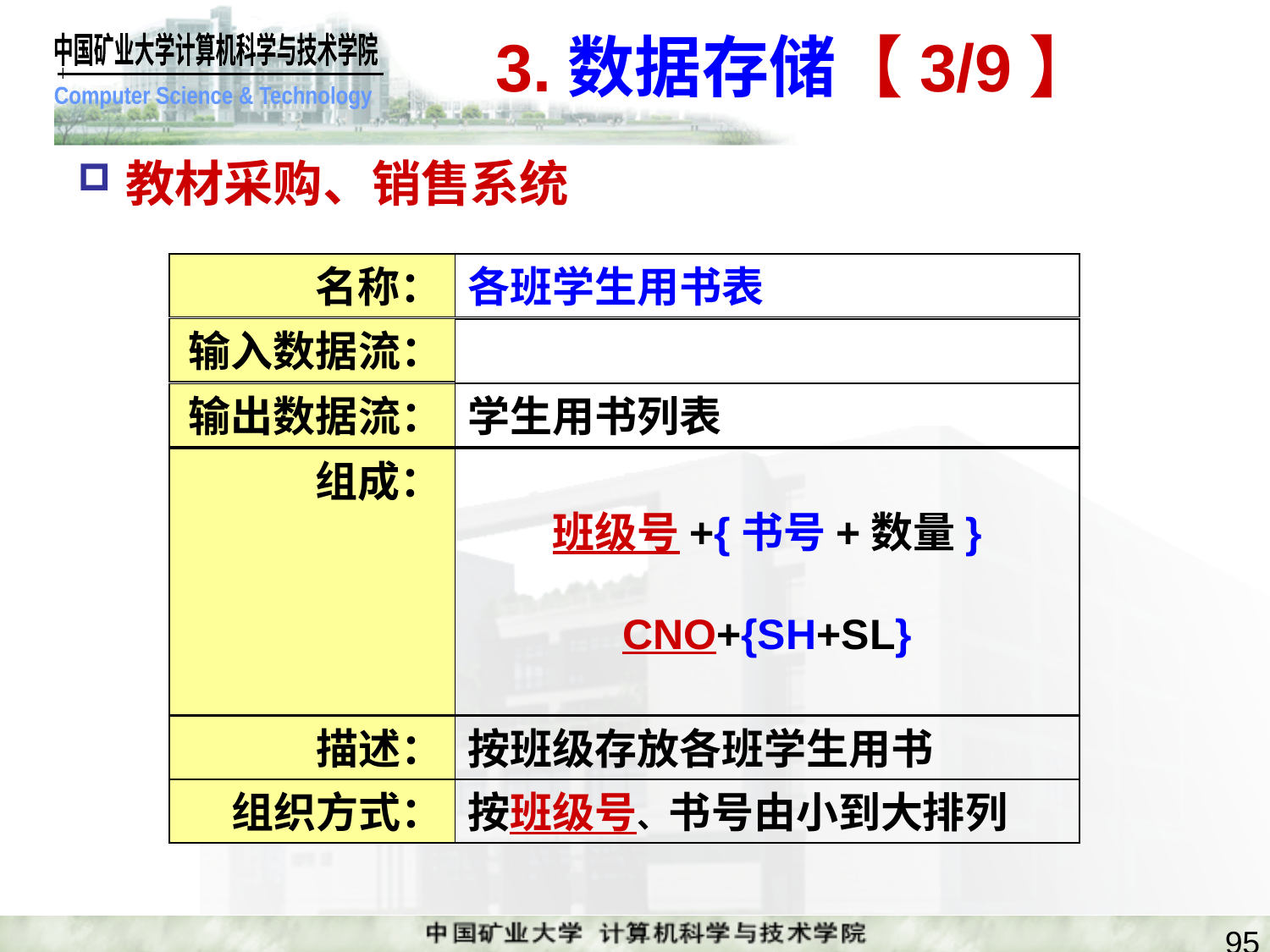

# 3.数据存储【3/9】
教材采购、销售系统
名称：
各班学生用书表
输入数据流：

输出数据流：
学生用书列表
组成：

班级号+{书号+数量}

CNO+{SH+SL}

描述：
按班级存放各班学生用书
组织方式：
按班级号、书号由小到大排列
95
95